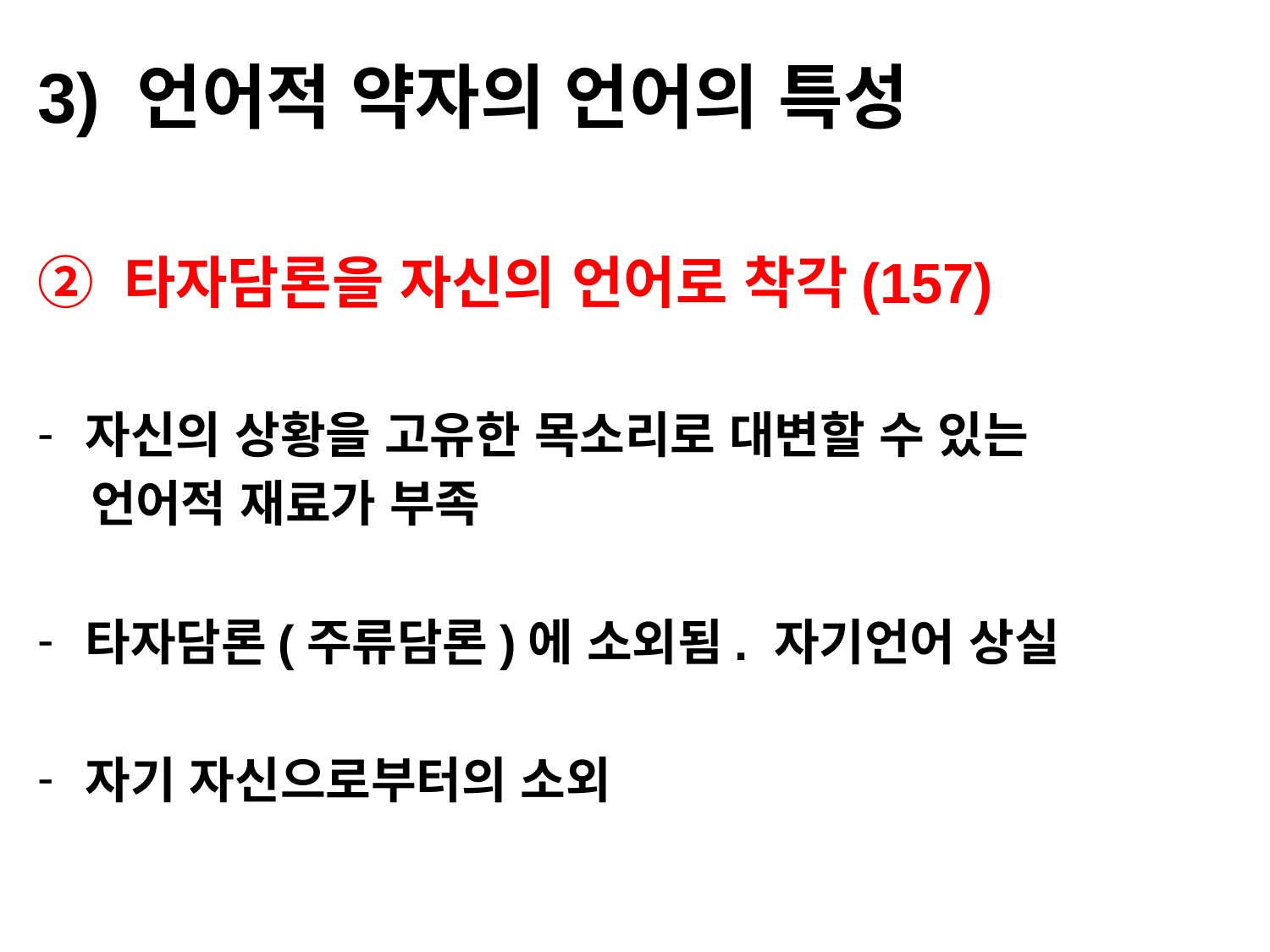

3) 언어적 약자의 언어의 특성

② 타자담론을 자신의 언어로 착각(157)

자신의 상황을 고유한 목소리로 대변할 수 있는
   언어적 재료가 부족

타자담론(주류담론)에 소외됨. 자기언어 상실

자기 자신으로부터의 소외